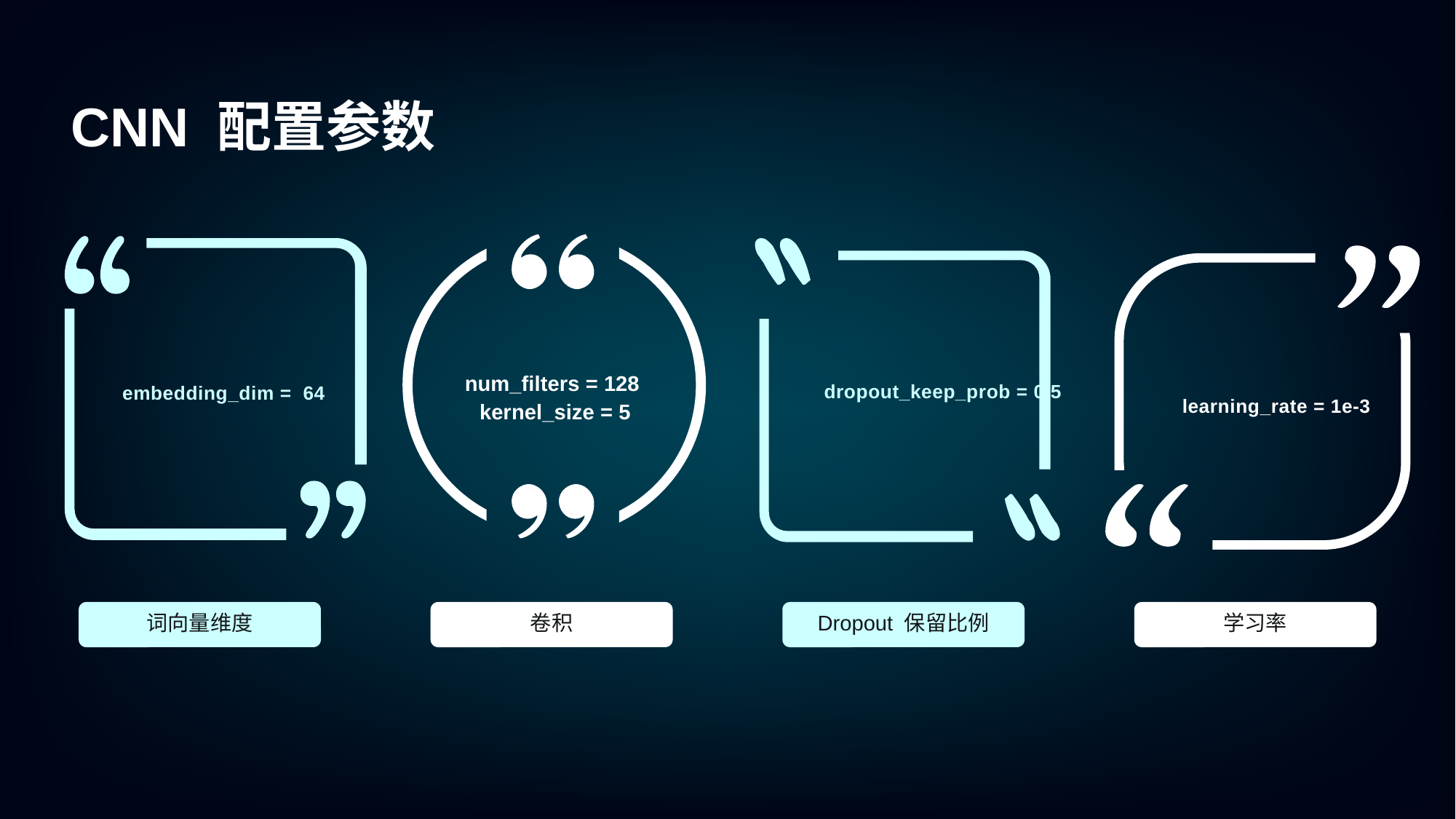

CNN 配置参数

num_filters = 128
 kernel_size = 5

embedding_dim =  64
learning_rate = 1e-3
dropout_keep_prob = 0.5

词向量维度
卷积
Dropout 保留比例
学习率